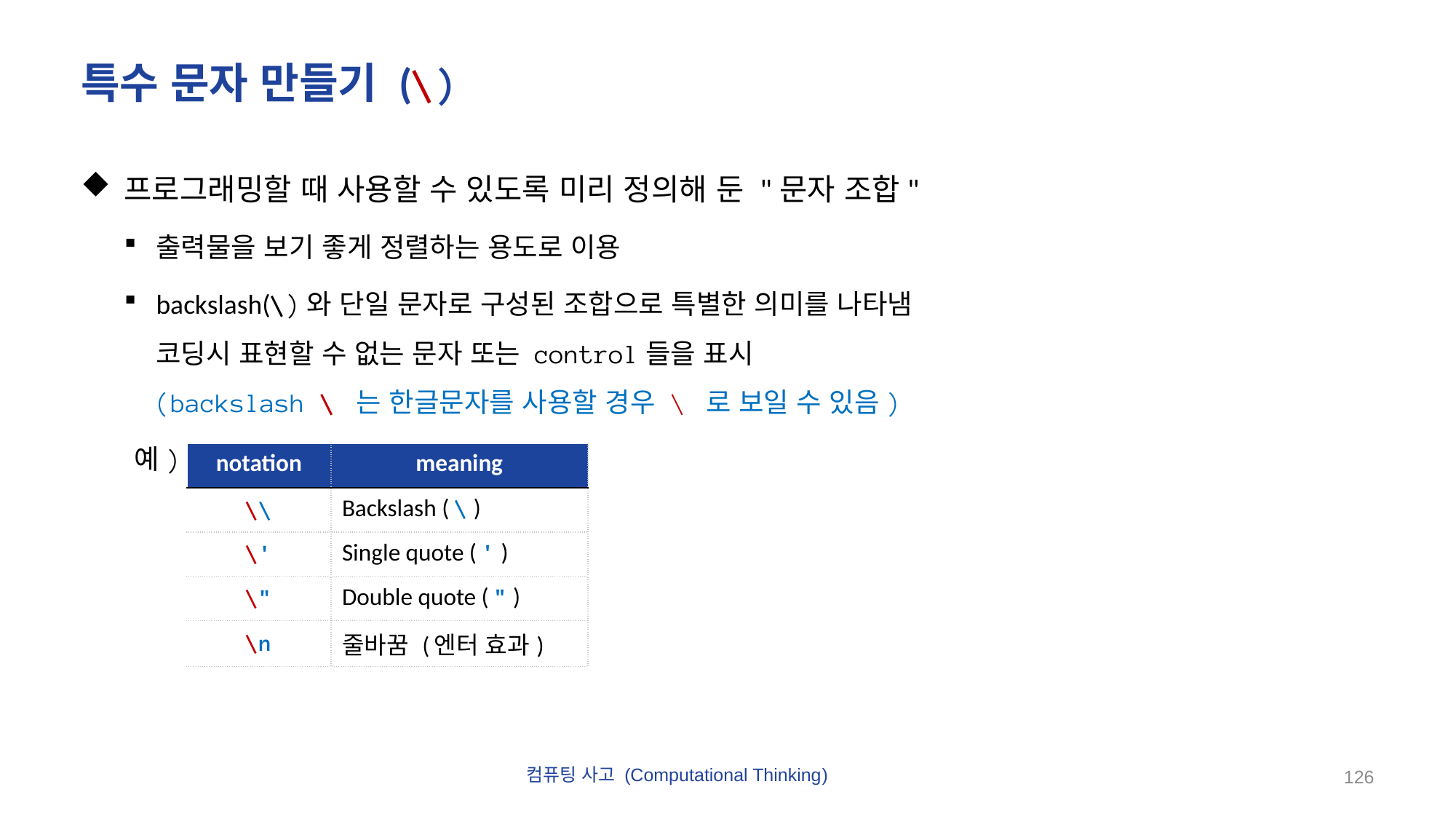

# 특수 문자 만들기 (\)
프로그래밍할 때 사용할 수 있도록 미리 정의해 둔 "문자 조합"
출력물을 보기 좋게 정렬하는 용도로 이용
backslash(\)와 단일 문자로 구성된 조합으로 특별한 의미를 나타냄
코딩시 표현할 수 없는 문자 또는 control들을 표시
(backslash \ 는 한글문자를 사용할 경우 \ 로 보일 수 있음)
예)
| notation | meaning |
| --- | --- |
| \\ | Backslash ( \ ) |
| \' | Single quote ( ' ) |
| \" | Double quote ( " ) |
| \n | 줄바꿈 (엔터 효과) |